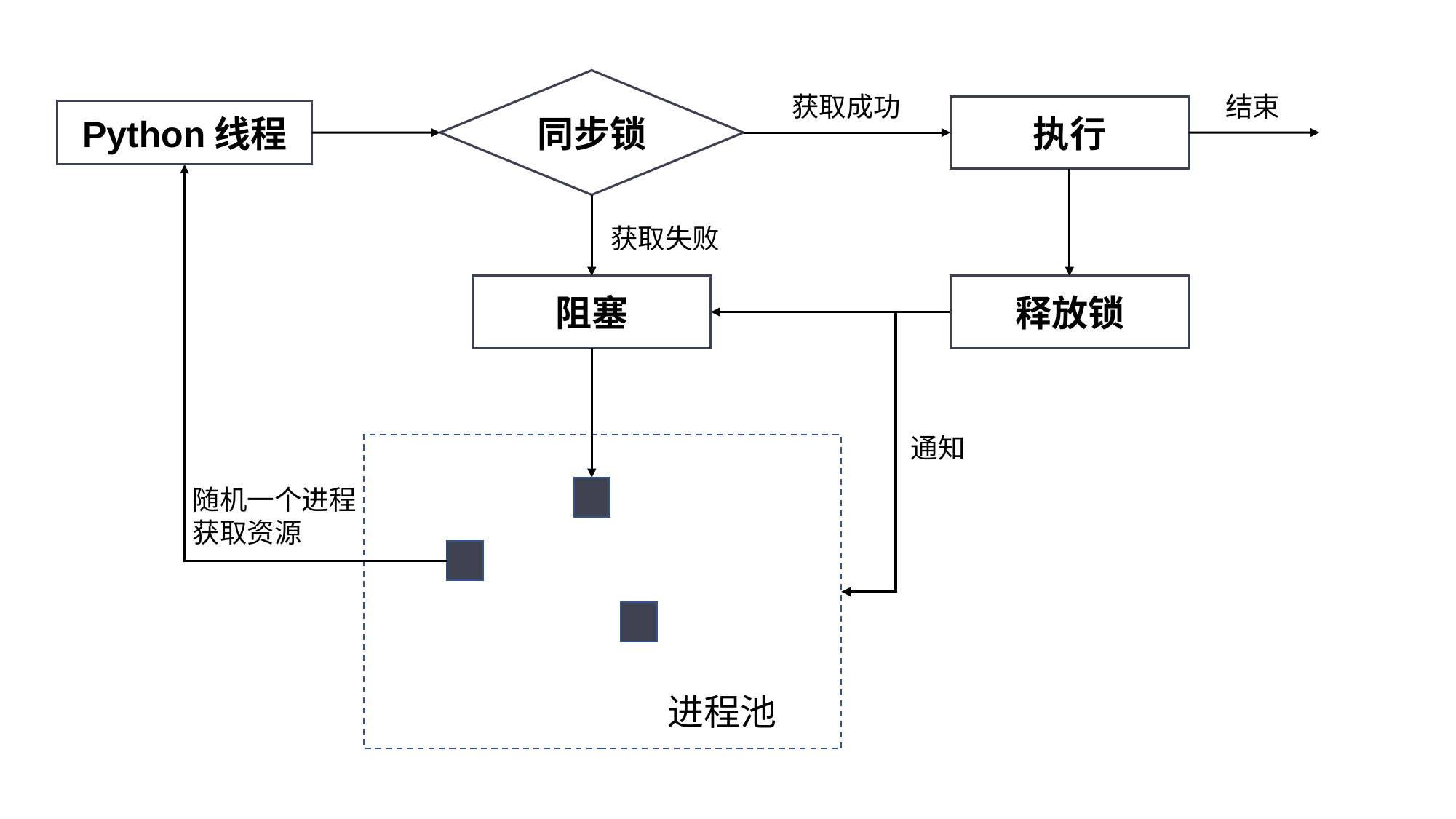

同步锁
获取成功
结束
执行
Python线程
获取失败
阻塞
释放锁
通知
训练部分
随机一个进程获取资源

进程池